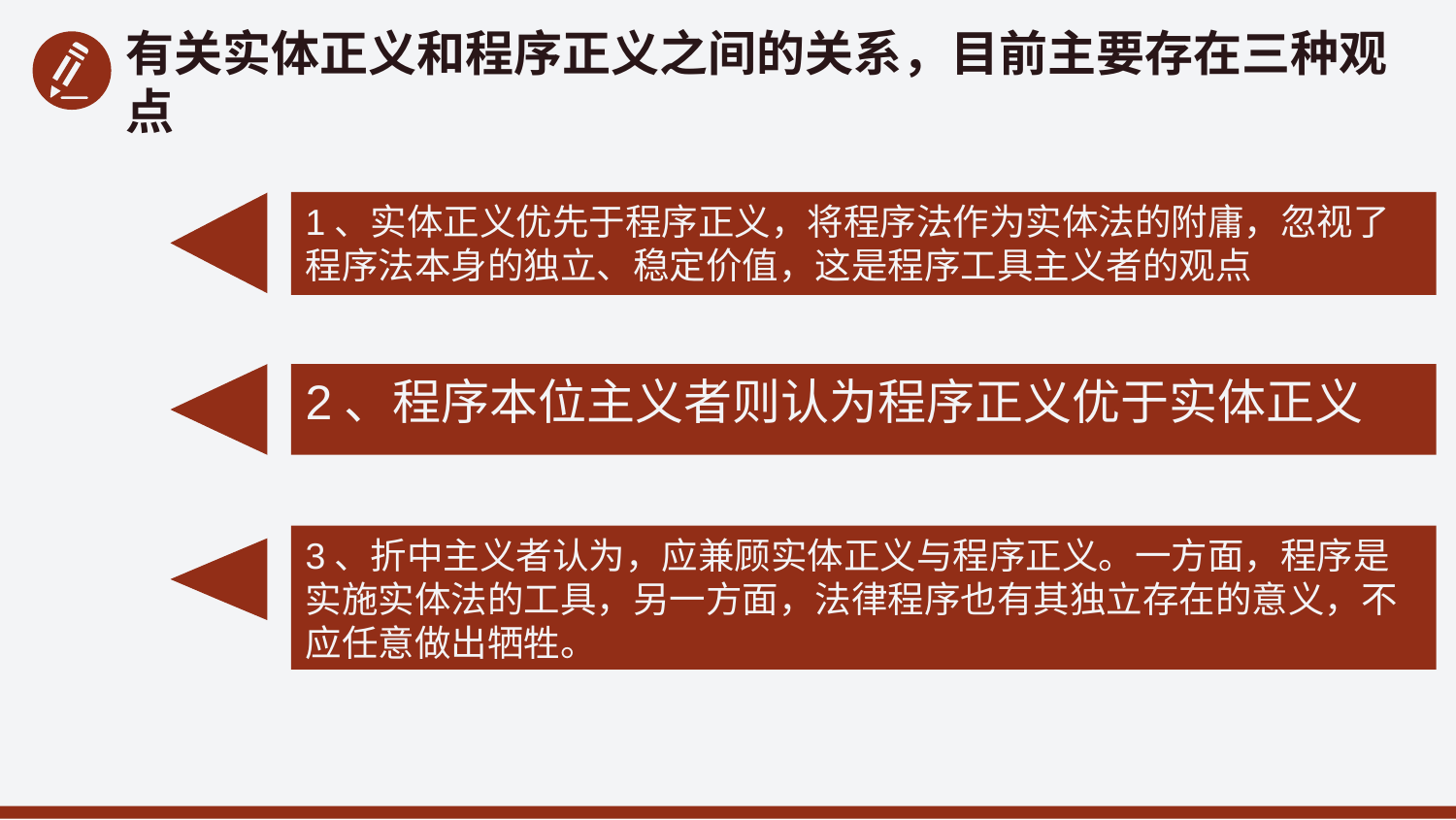

有关实体正义和程序正义之间的关系，目前主要存在三种观点

1、实体正义优先于程序正义，将程序法作为实体法的附庸，忽视了程序法本身的独立、稳定价值，这是程序工具主义者的观点

2、程序本位主义者则认为程序正义优于实体正义
3、折中主义者认为，应兼顾实体正义与程序正义。一方面，程序是实施实体法的工具，另一方面，法律程序也有其独立存在的意义，不应任意做出牺牲。